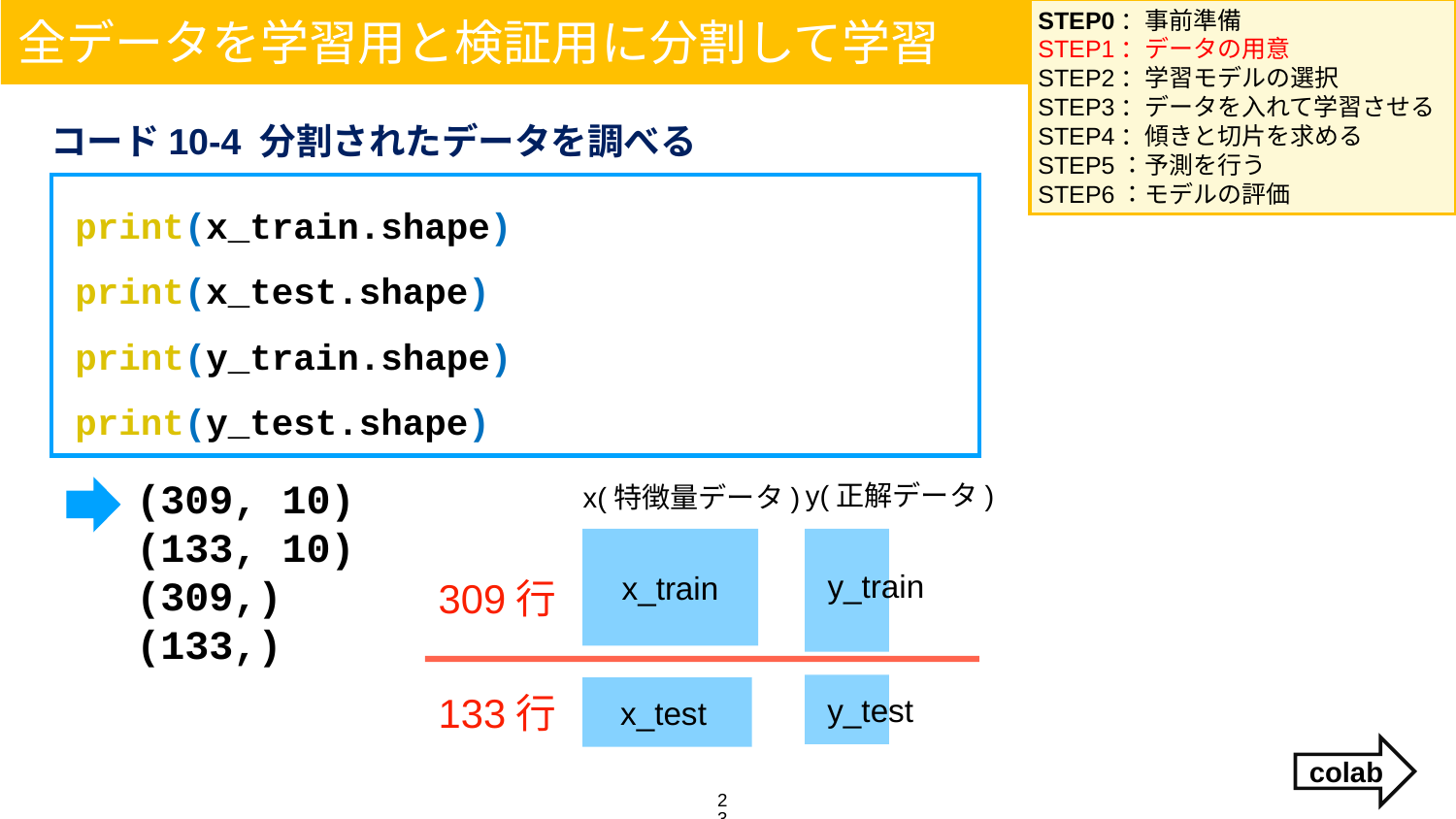

STEP0：事前準備
STEP1：データの用意
STEP2：学習モデルの選択
STEP3：データを入れて学習させる
STEP4：傾きと切片を求める
STEP5：予測を行う
STEP6：モデルの評価

全データを学習用と検証用に分割して学習
コード10-4 分割されたデータを調べる
print(x_train.shape)
print(x_test.shape)
print(y_train.shape)
print(y_test.shape)
(309, 10)
(133, 10)
(309,)
(133,)
y(正解データ)
x(特徴量データ)

y_train
x_train
309行

133行
y_test
x_test
colab
23